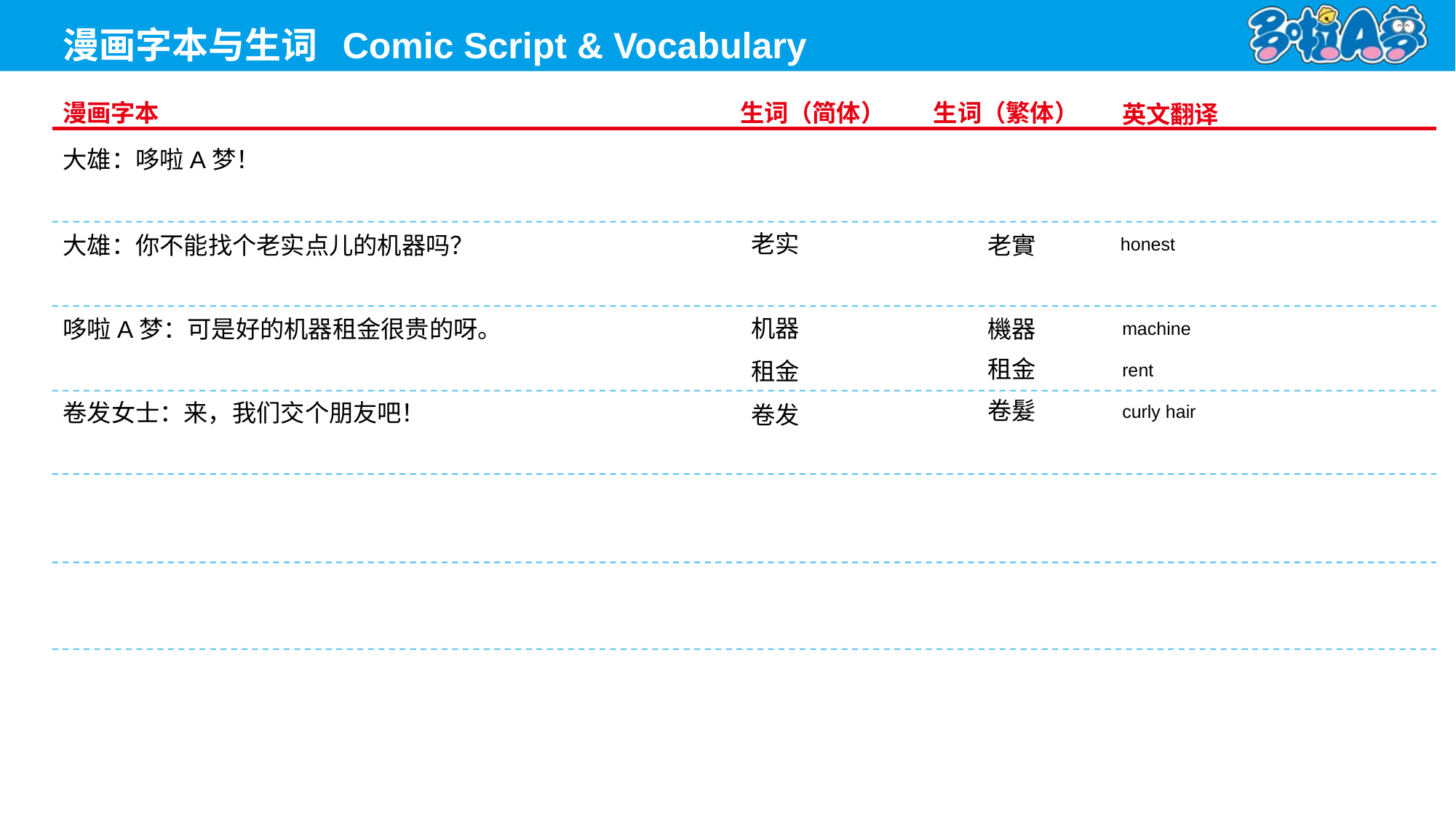

大雄：哆啦A梦！

honest
老实
老實
大雄：你不能找个老实点儿的机器吗？

machine
机器
機器
哆啦A梦：可是好的机器租金很贵的呀。
租金
rent
租金
卷髮
curly hair
卷发
卷发女士：来，我们交个朋友吧！